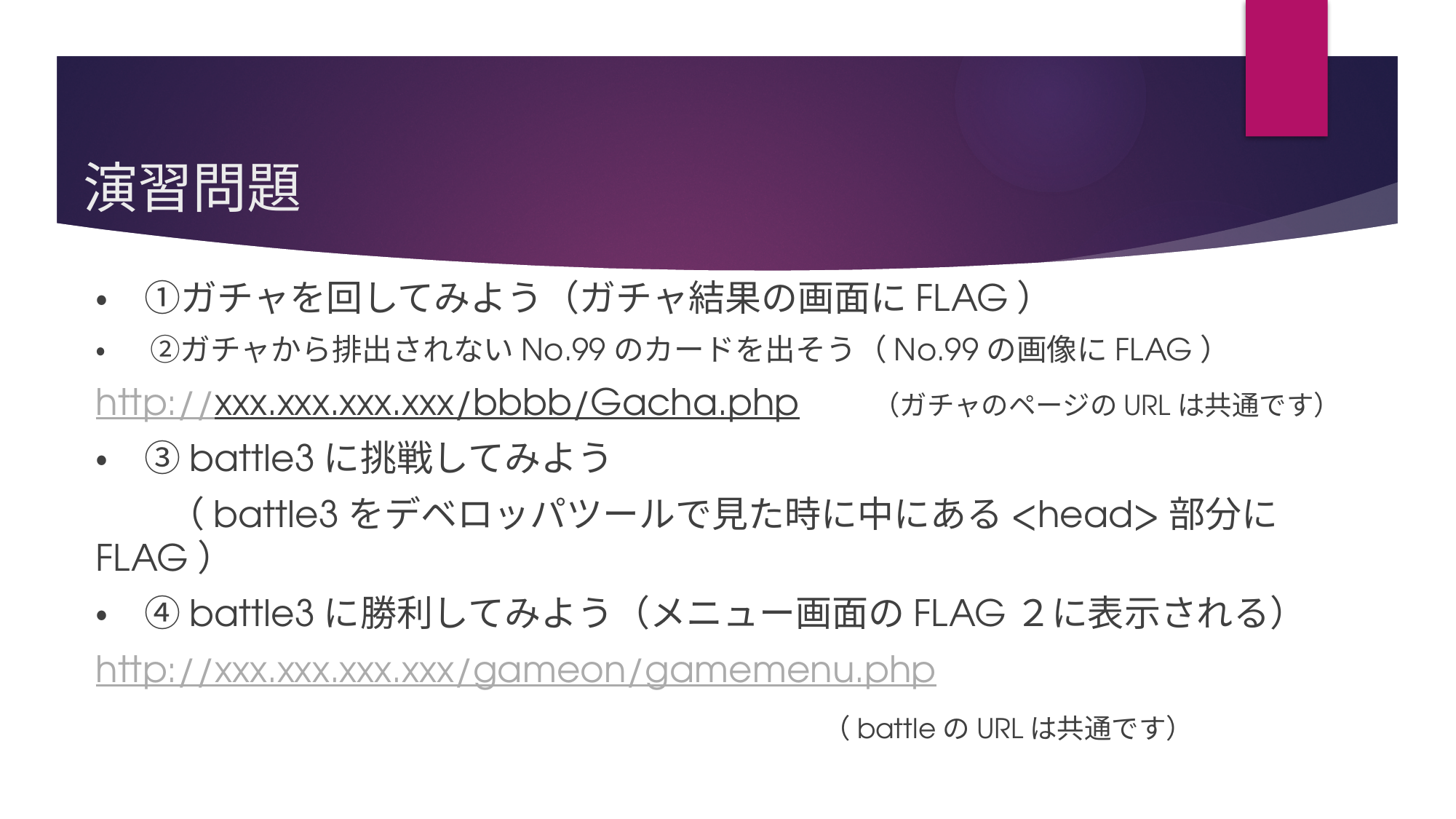

# 演習問題
・　①ガチャを回してみよう（ガチャ結果の画面にFLAG）
・　  ②ガチャから排出されないNo.99のカードを出そう（No.99の画像にFLAG）
http://xxx.xxx.xxx.xxx/bbbb/Gacha.php　　（ガチャのページのURLは共通です）
・　③battle3に挑戦してみよう
　　（battle3をデベロッパツールで見た時に中にある<head>部分にFLAG）
・　④battle3に勝利してみよう（メニュー画面のFLAG２に表示される）
http://xxx.xxx.xxx.xxx/gameon/gamemenu.php
　　　　　　　　　　　　　　　　　　　　（battleのURLは共通です）

23